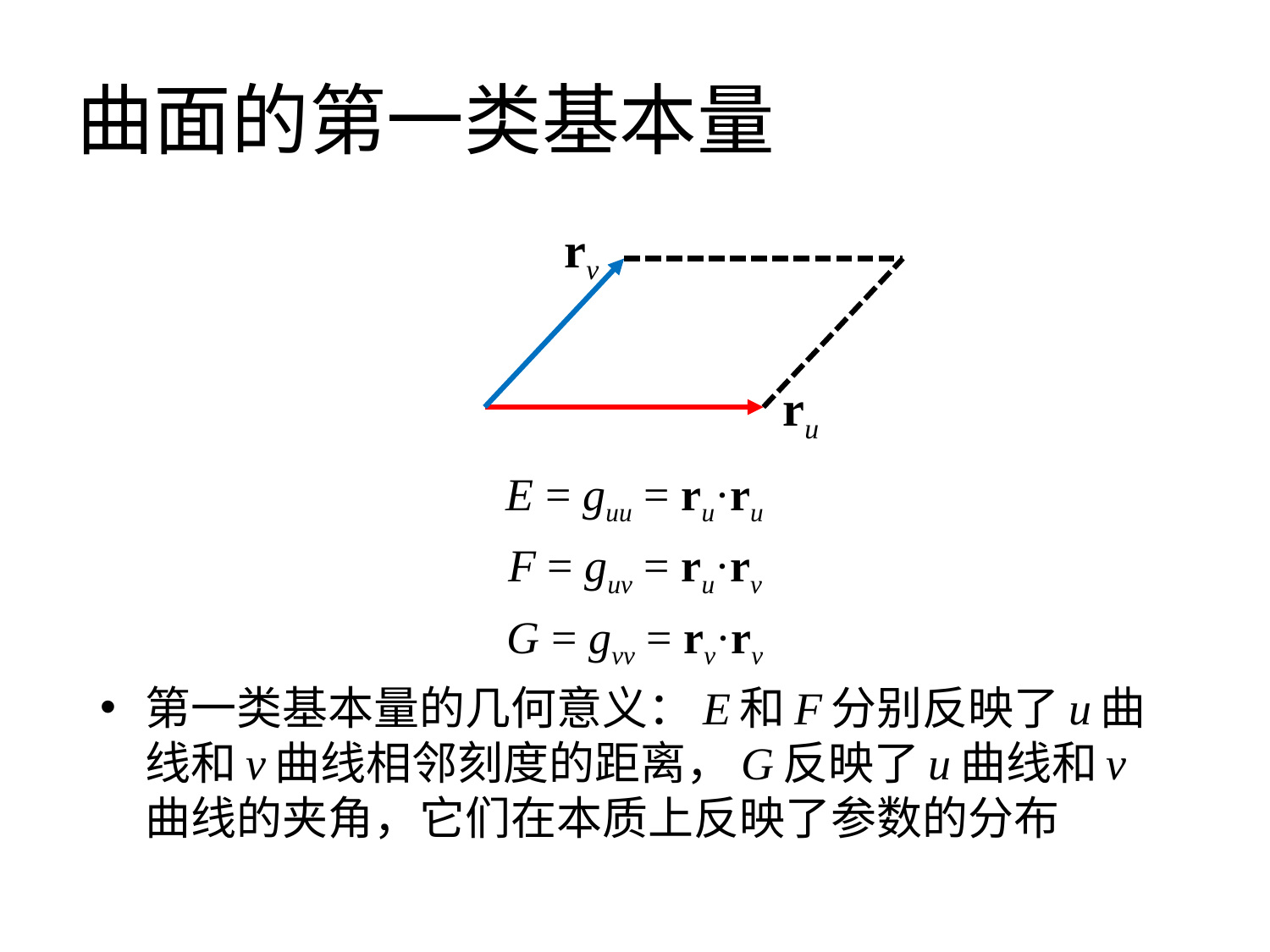

# 曲面的第一类基本量
rv
ru
E = guu = ru·ru
F = guv = ru·rv
G = gvv = rv·rv
第一类基本量的几何意义：E和F分别反映了u曲线和v曲线相邻刻度的距离，G反映了u曲线和v曲线的夹角，它们在本质上反映了参数的分布